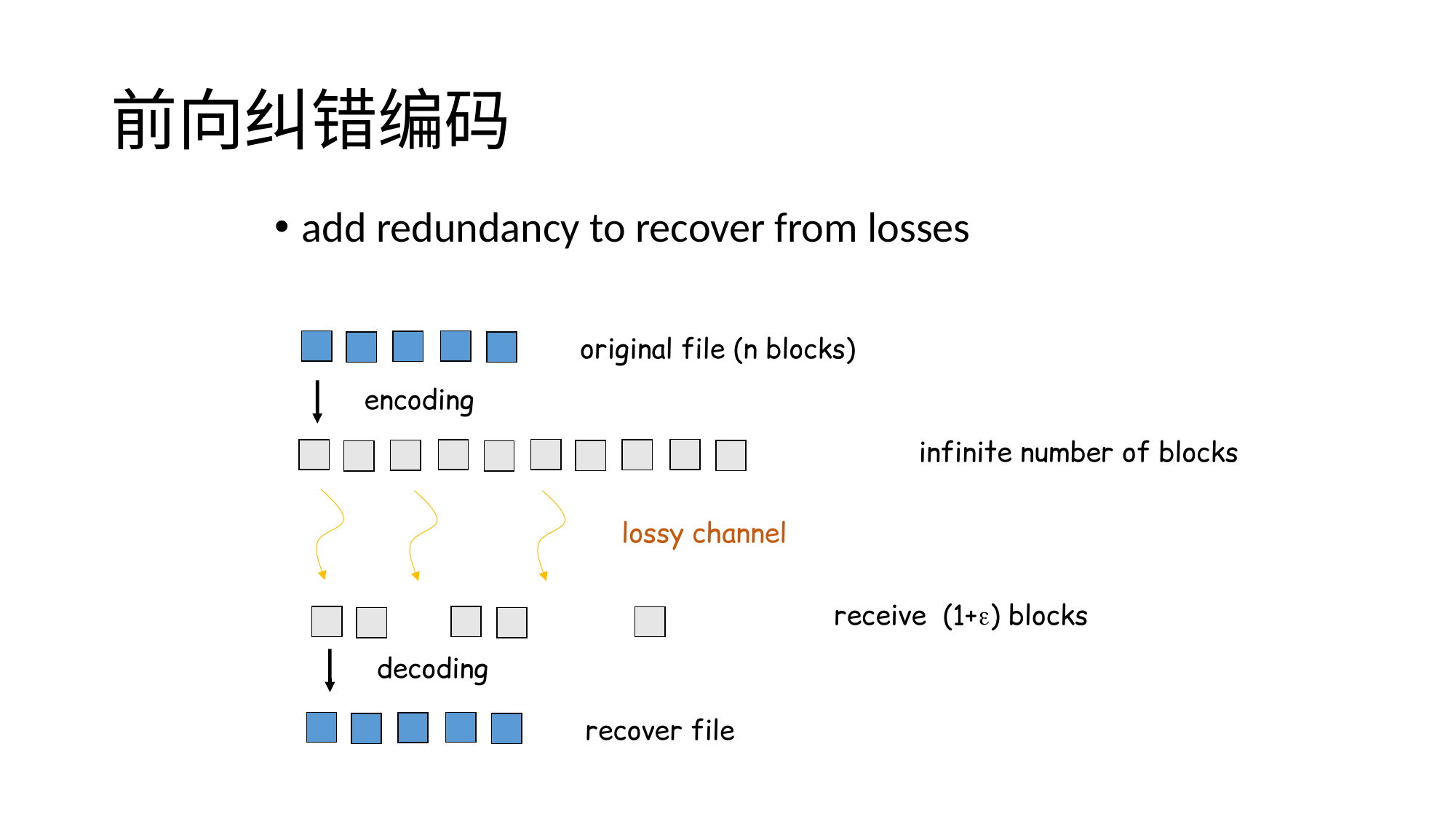

# 前向纠错编码
add redundancy to recover from losses
original file (n blocks)

encoding

infinite number of blocks

lossy channel
receive  (1+ε) blocks

decoding

recover file

8